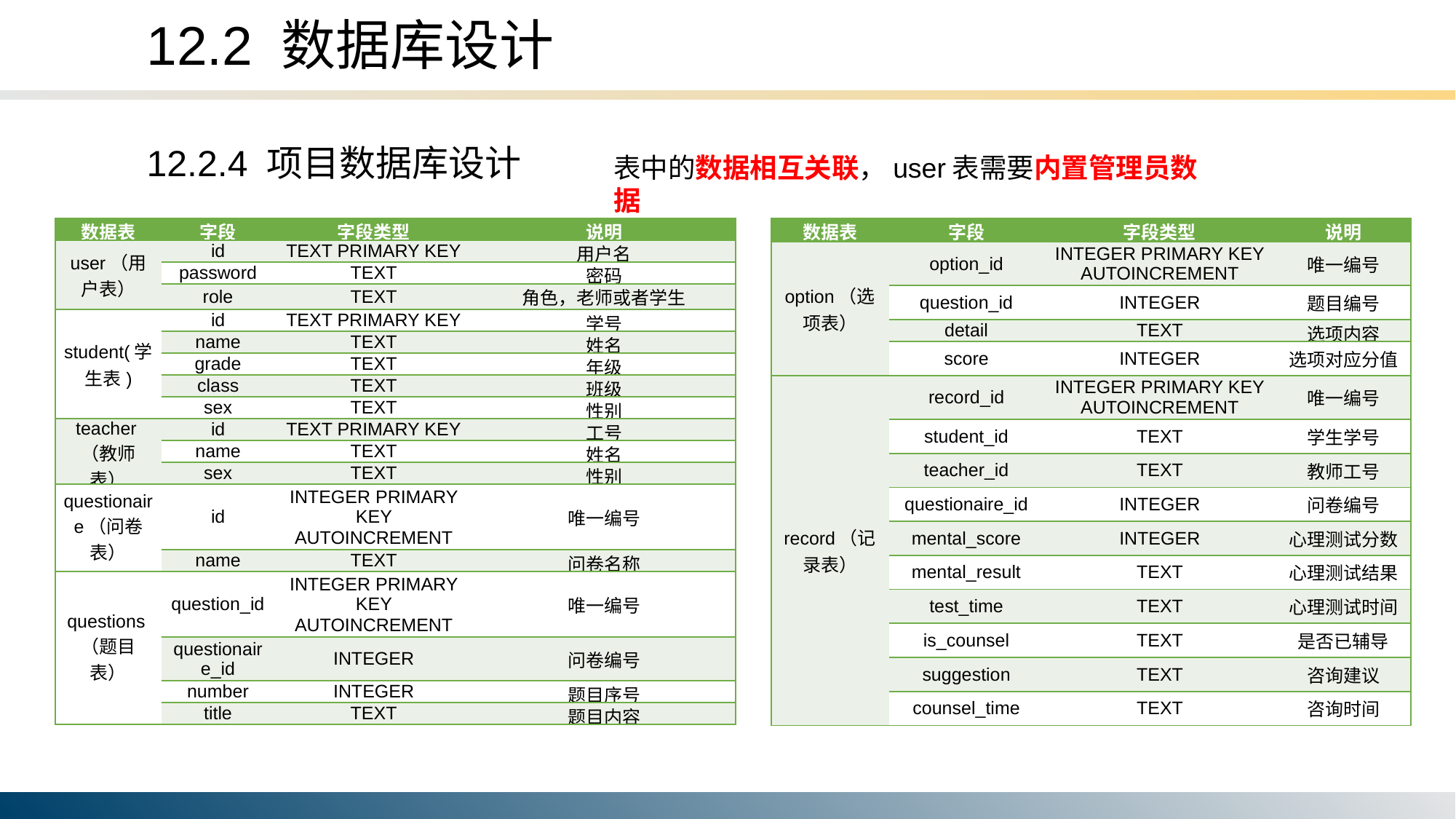

12.2 数据库设计
12.2.4 项目数据库设计
表中的数据相互关联，user表需要内置管理员数据
| 数据表 | 字段 | 字段类型 | 说明 |
| --- | --- | --- | --- |
| option（选项表） | option\_id | INTEGER PRIMARY KEY AUTOINCREMENT | 唯一编号 |
|  | question\_id | INTEGER | 题目编号 |
|  | detail | TEXT | 选项内容 |
|  | score | INTEGER | 选项对应分值 |
| record（记录表） | record\_id | INTEGER PRIMARY KEY AUTOINCREMENT | 唯一编号 |
|  | student\_id | TEXT | 学生学号 |
|  | teacher\_id | TEXT | 教师工号 |
|  | questionaire\_id | INTEGER | 问卷编号 |
|  | mental\_score | INTEGER | 心理测试分数 |
|  | mental\_result | TEXT | 心理测试结果 |
|  | test\_time | TEXT | 心理测试时间 |
|  | is\_counsel | TEXT | 是否已辅导 |
|  | suggestion | TEXT | 咨询建议 |
|  | counsel\_time | TEXT | 咨询时间 |
| 数据表 | 字段 | 字段类型 | 说明 |
| --- | --- | --- | --- |
| user（用户表） | id | TEXT PRIMARY KEY | 用户名 |
|  | password | TEXT | 密码 |
|  | role | TEXT | 角色，老师或者学生 |
| student(学生表) | id | TEXT PRIMARY KEY | 学号 |
|  | name | TEXT | 姓名 |
|  | grade | TEXT | 年级 |
|  | class | TEXT | 班级 |
|  | sex | TEXT | 性别 |
| teacher（教师表） | id | TEXT PRIMARY KEY | 工号 |
|  | name | TEXT | 姓名 |
|  | sex | TEXT | 性别 |
| questionaire（问卷表） | id | INTEGER PRIMARY KEY AUTOINCREMENT | 唯一编号 |
|  | name | TEXT | 问卷名称 |
| questions（题目表） | question\_id | INTEGER PRIMARY KEY AUTOINCREMENT | 唯一编号 |
|  | questionaire\_id | INTEGER | 问卷编号 |
|  | number | INTEGER | 题目序号 |
|  | title | TEXT | 题目内容 |